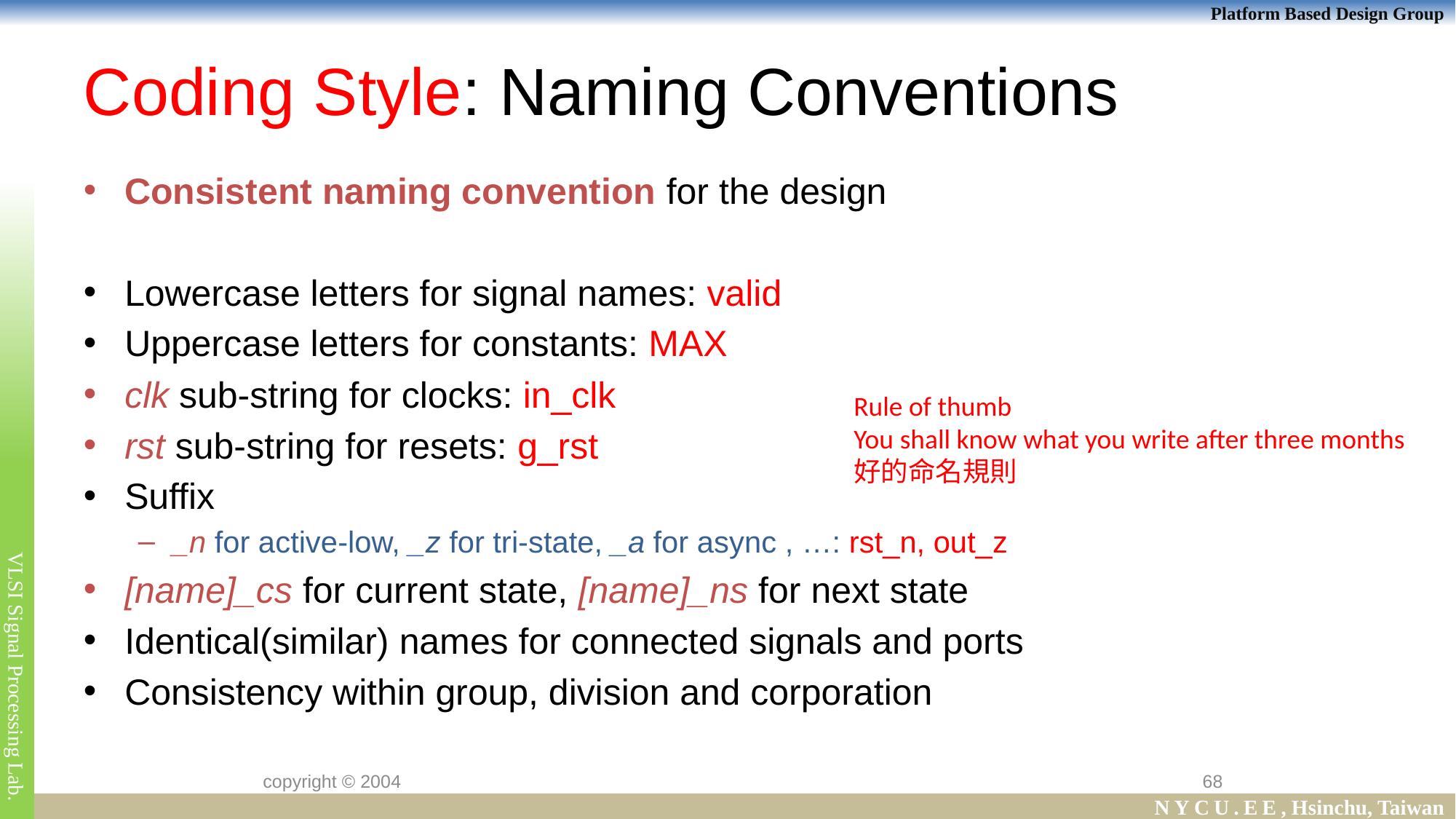

# Coding Style: Naming Conventions
Consistent naming convention for the design

Lowercase letters for signal names: valid
Uppercase letters for constants: MAX
clk sub-string for clocks: in_clk
rst sub-string for resets: g_rst
Suffix
_n for active-low, _z for tri-state, _a for async , …: rst_n, out_z
[name]_cs for current state, [name]_ns for next state
Identical(similar) names for connected signals and ports
Consistency within group, division and corporation
Rule of thumb
You shall know what you write after three months
好的命名規則
68
copyright © 2004